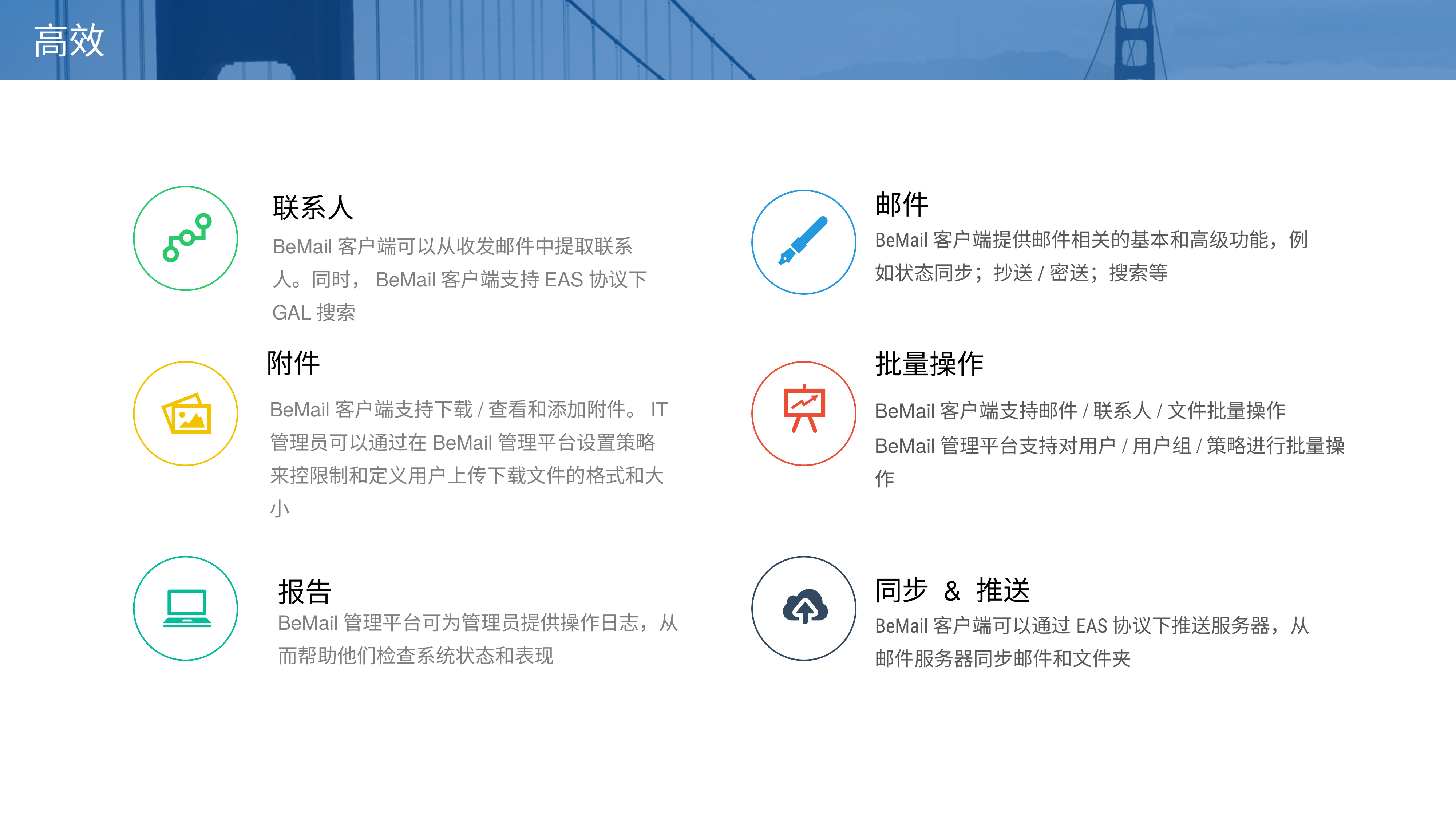

# 高效
13
邮件
BeMail客户端提供邮件相关的基本和高级功能，例如状态同步；抄送/密送；搜索等
联系人
BeMail客户端可以从收发邮件中提取联系人。同时，BeMail客户端支持EAS协议下GAL搜索

批量操作
BeMail客户端支持邮件/联系人/文件批量操作
BeMail管理平台支持对用户/用户组/策略进行批量操作
附件
BeMail客户端支持下载/查看和添加附件。IT管理员可以通过在BeMail管理平台设置策略来控限制和定义用户上传下载文件的格式和大小

同步 & 推送
BeMail客户端可以通过EAS协议下推送服务器，从邮件服务器同步邮件和文件夹

报告
BeMail管理平台可为管理员提供操作日志，从而帮助他们检查系统状态和表现